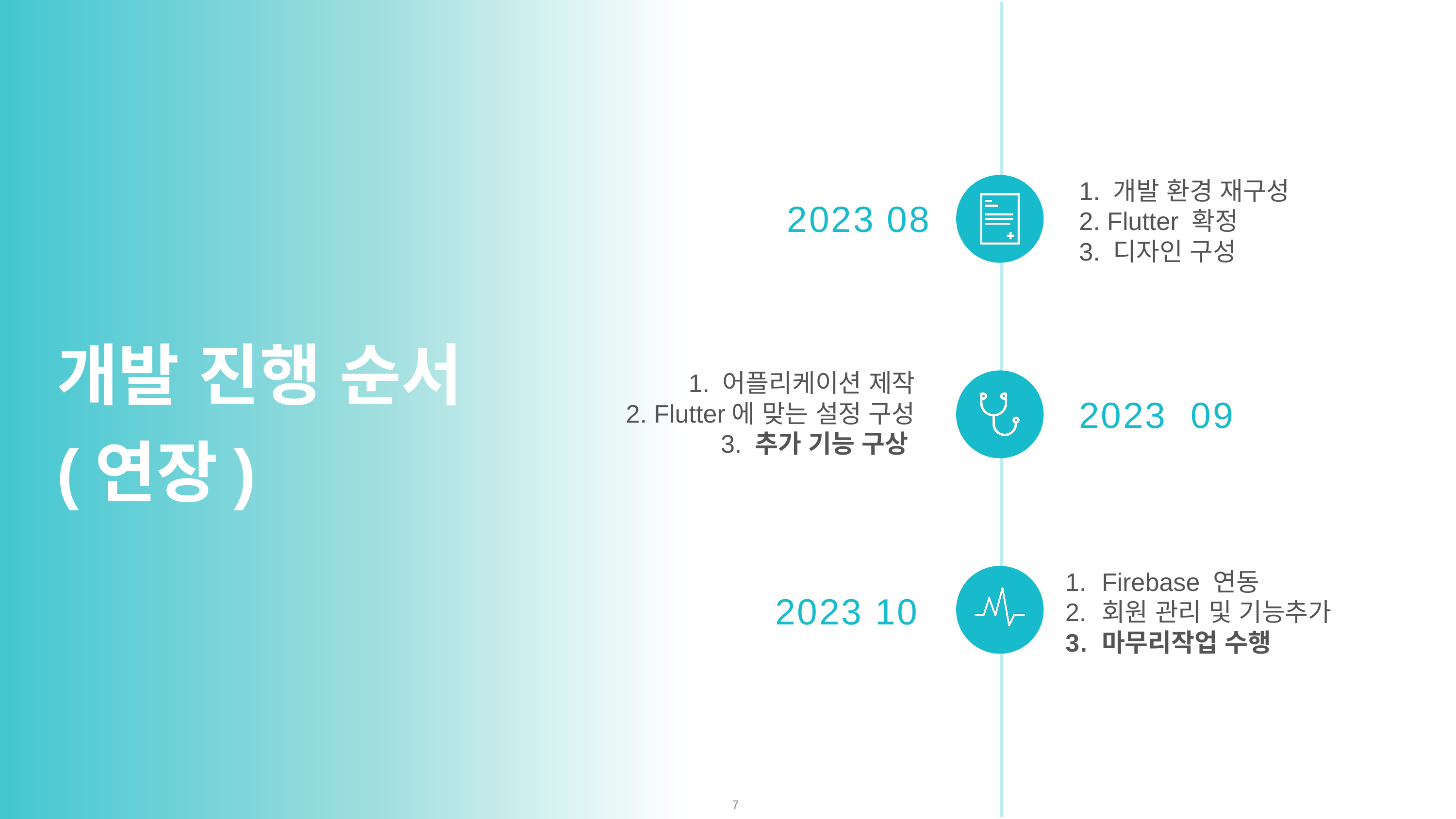

1. 개발 환경 재구성
2. Flutter 확정
3. 디자인 구성
2023 08
개발 진행 순서
(연장)
1. 어플리케이션 제작
2. Flutter에 맞는 설정 구성
3. 추가 기능 구상

2023  09

Firebase 연동
회원 관리 및 기능추가
마무리작업 수행
2023 10
7